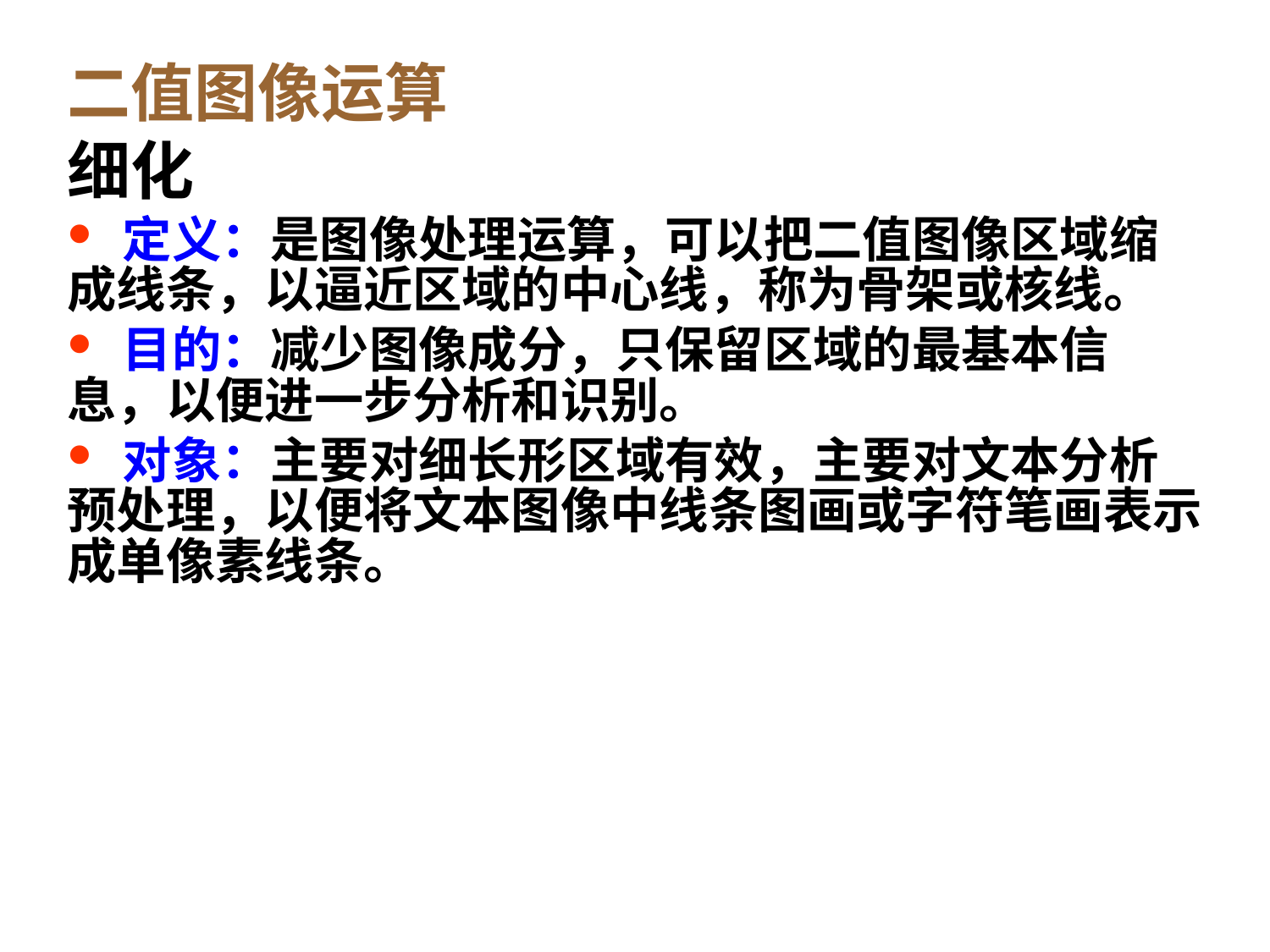

二值图像运算
细化
 定义：是图像处理运算，可以把二值图像区域缩成线条，以逼近区域的中心线，称为骨架或核线。
 目的：减少图像成分，只保留区域的最基本信息，以便进一步分析和识别。
 对象：主要对细长形区域有效，主要对文本分析预处理，以便将文本图像中线条图画或字符笔画表示成单像素线条。